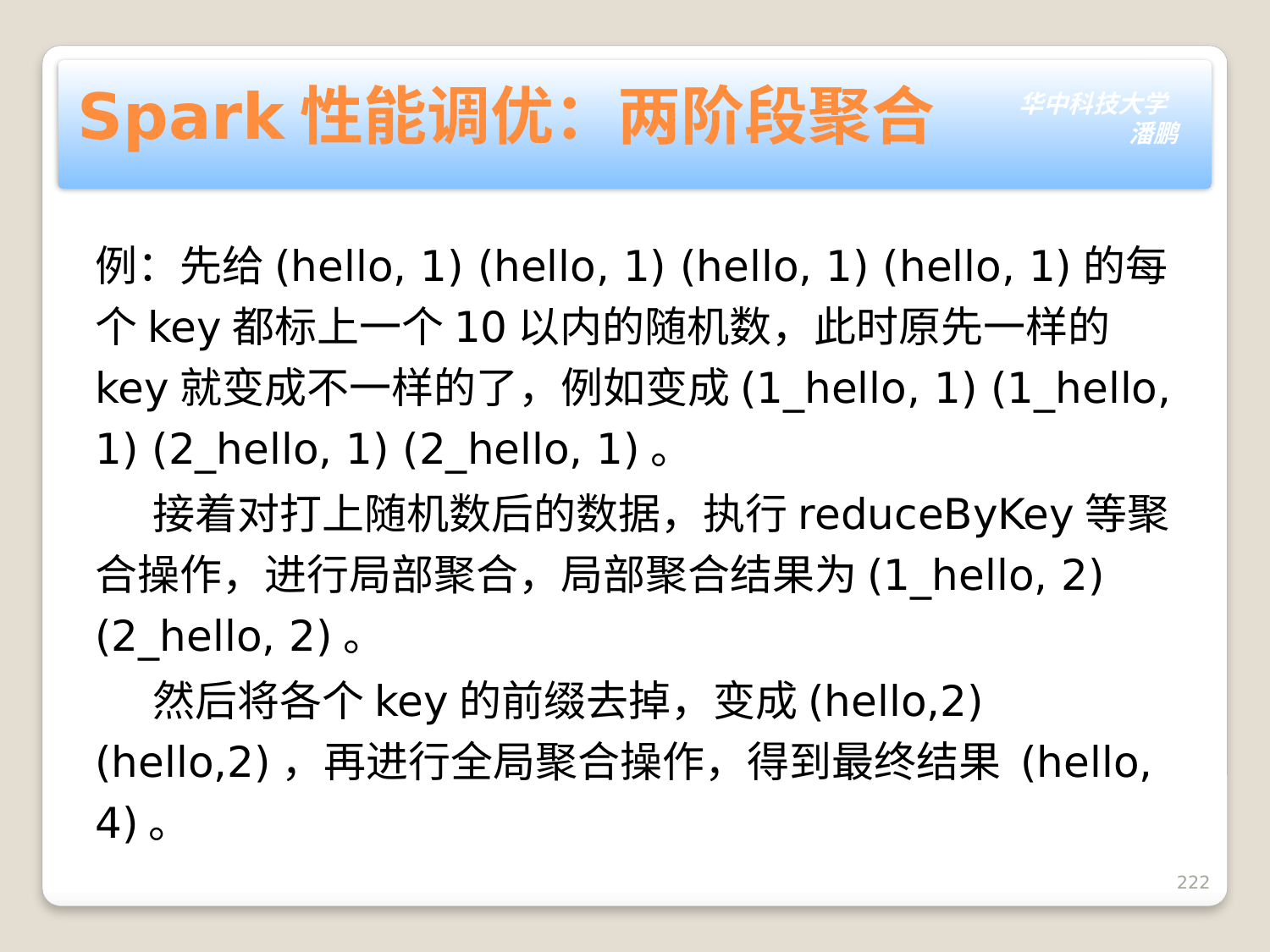

# Spark性能调优：两阶段聚合
例：先给(hello, 1) (hello, 1) (hello, 1) (hello, 1)的每个key都标上一个10以内的随机数，此时原先一样的key就变成不一样的了，例如变成(1_hello, 1) (1_hello, 1) (2_hello, 1) (2_hello, 1)。
     接着对打上随机数后的数据，执行reduceByKey等聚合操作，进行局部聚合，局部聚合结果为(1_hello, 2) (2_hello, 2)。
     然后将各个key的前缀去掉，变成(hello,2)(hello,2)，再进行全局聚合操作，得到最终结果 (hello, 4)。
222